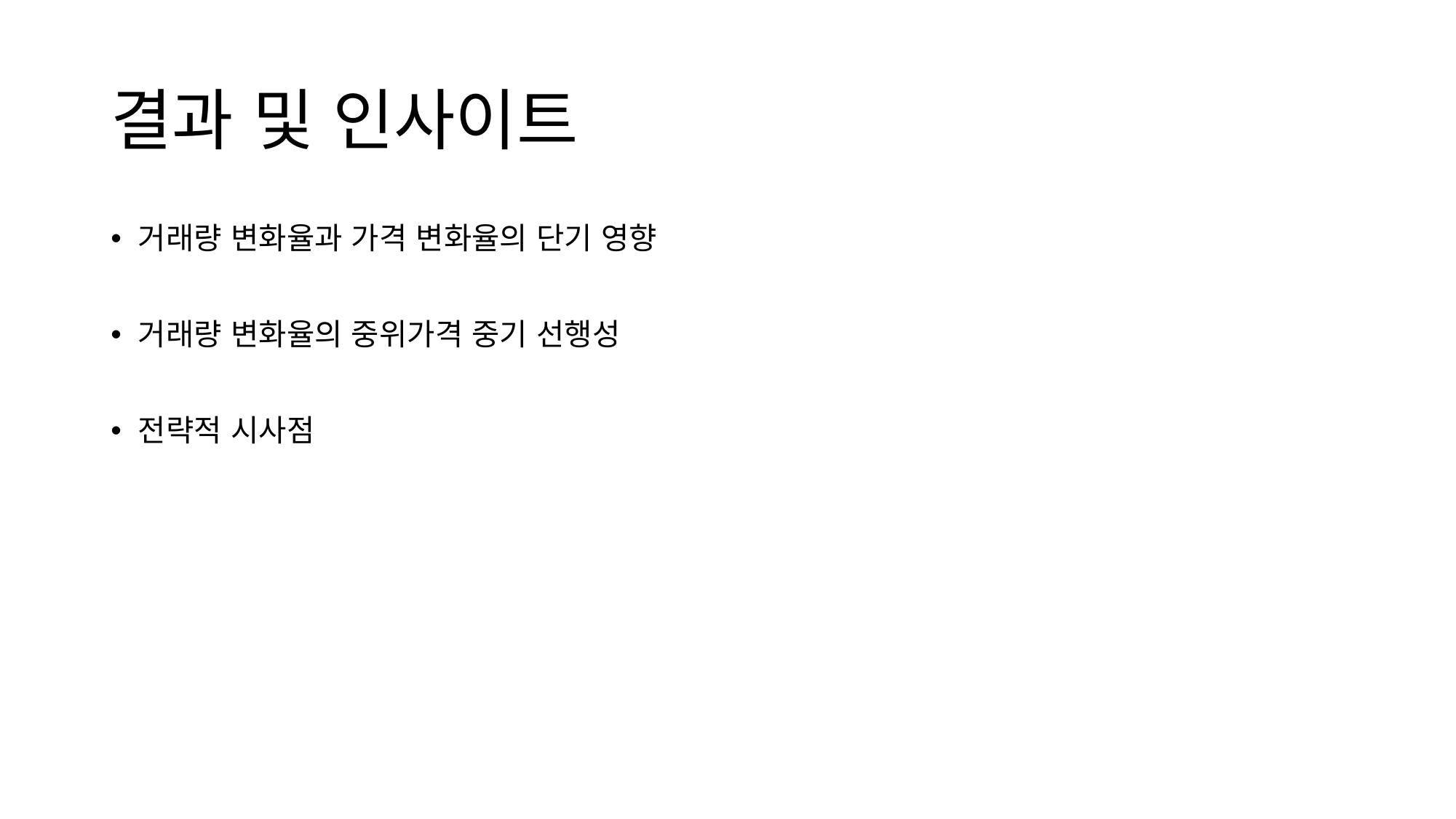

# 결과 및 인사이트
거래량 변화율과 가격 변화율의 단기 영향

거래량 변화율의 중위가격 중기 선행성

전략적 시사점